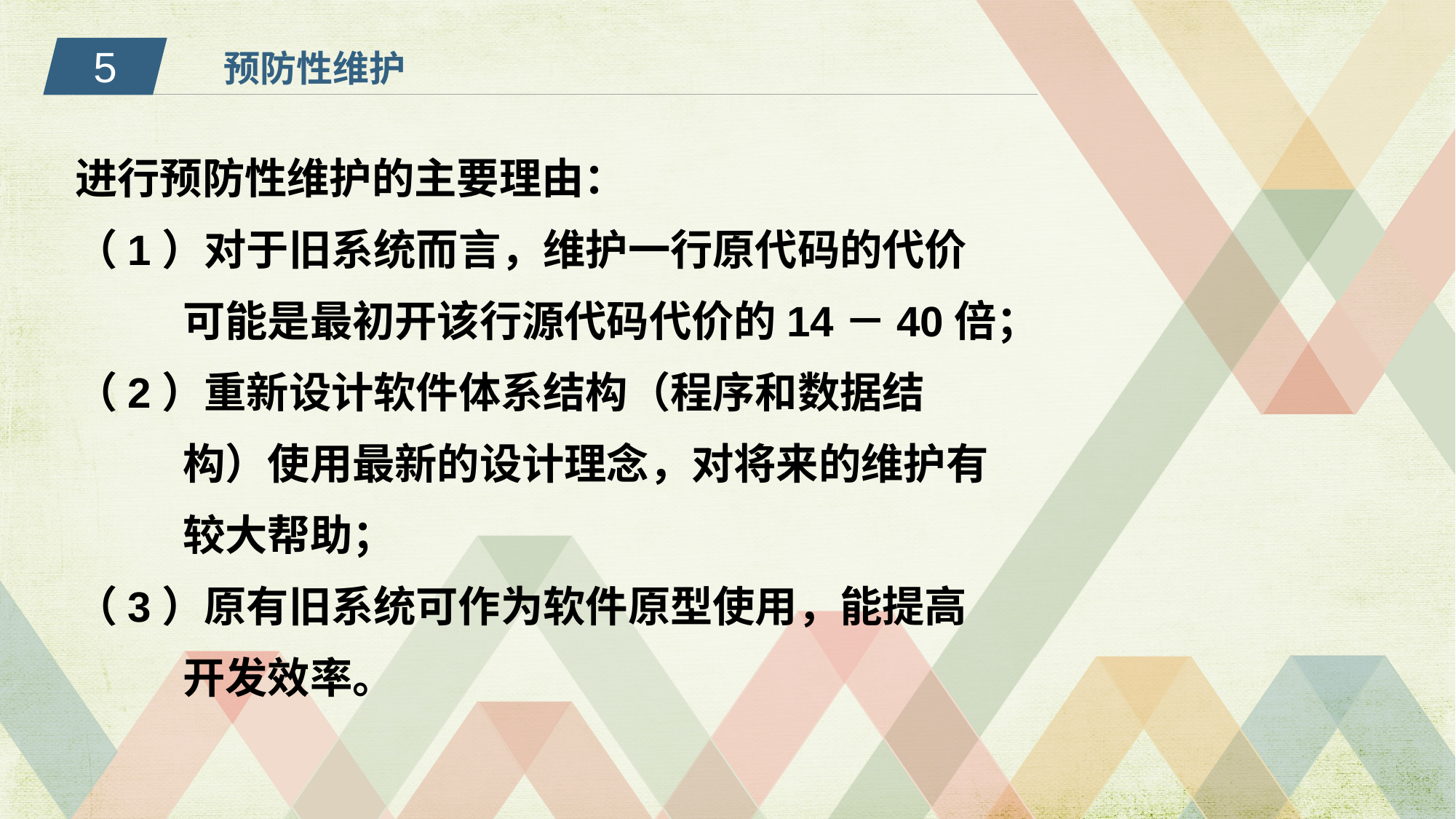

5

预防性维护

进行预防性维护的主要理由：
（1）对于旧系统而言，维护一行原代码的代价可能是最初开该行源代码代价的14－40倍；
（2）重新设计软件体系结构（程序和数据结构）使用最新的设计理念，对将来的维护有较大帮助；
（3）原有旧系统可作为软件原型使用，能提高开发效率。